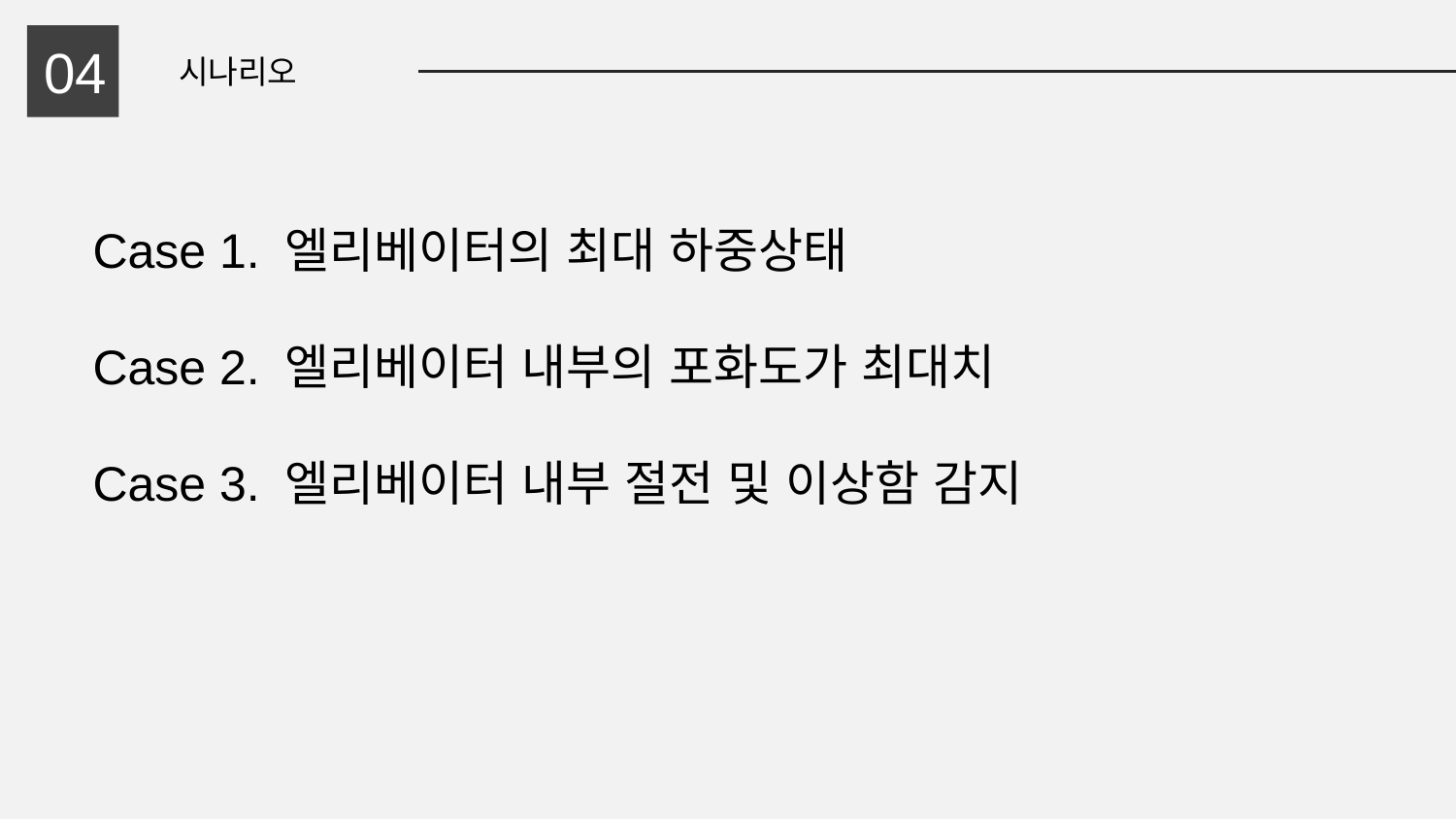

04
시나리오
Case 1. 엘리베이터의 최대 하중상태

Case 2. 엘리베이터 내부의 포화도가 최대치

Case 3. 엘리베이터 내부 절전 및 이상함 감지